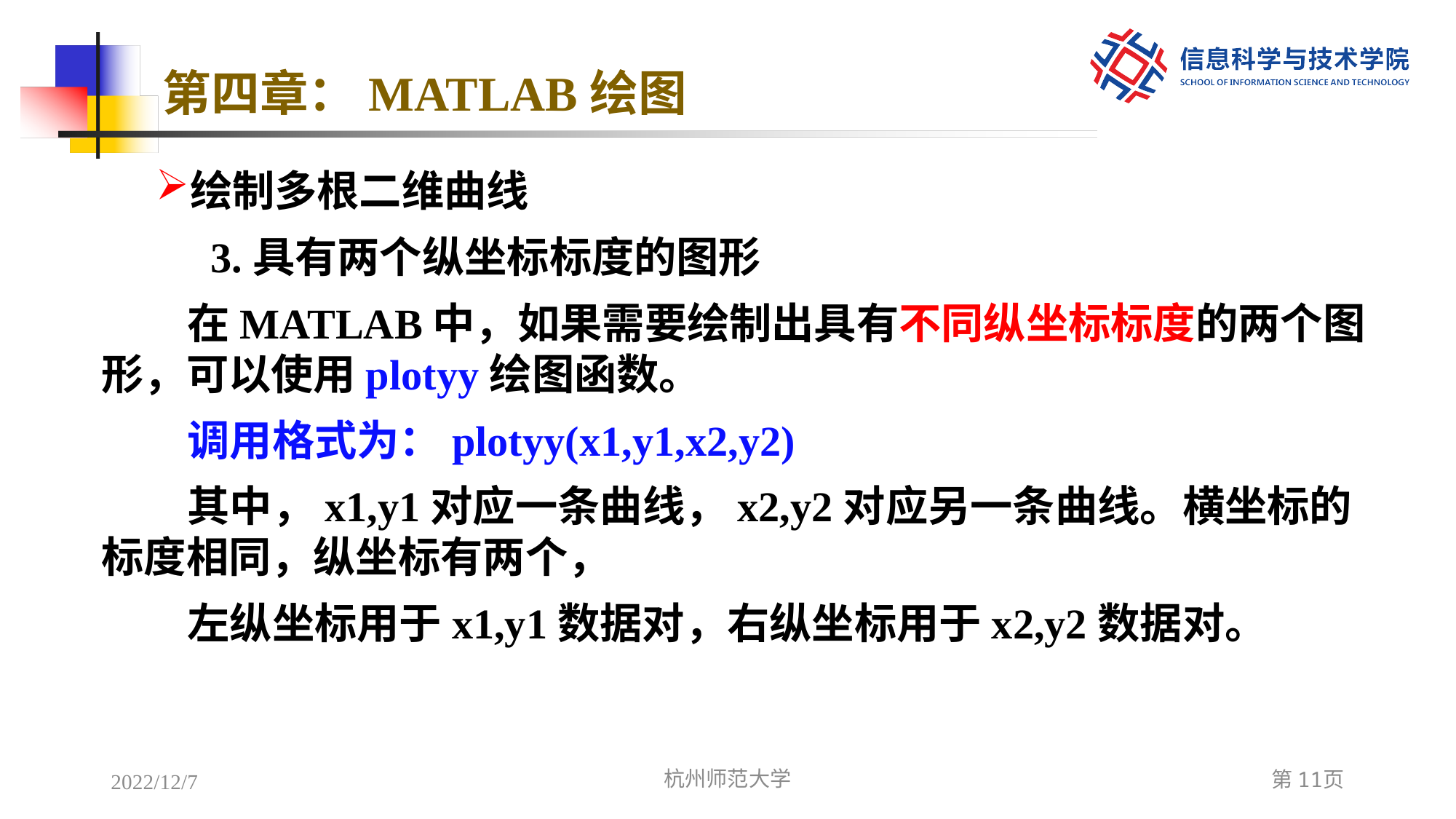

# 第四章：MATLAB绘图
绘制多根二维曲线
	3.具有两个纵坐标标度的图形
在MATLAB中，如果需要绘制出具有不同纵坐标标度的两个图形，可以使用plotyy绘图函数。
调用格式为：plotyy(x1,y1,x2,y2)
其中，x1,y1对应一条曲线，x2,y2对应另一条曲线。横坐标的标度相同，纵坐标有两个，
左纵坐标用于x1,y1数据对，右纵坐标用于x2,y2数据对。

2022/12/7
杭州师范大学
第11页